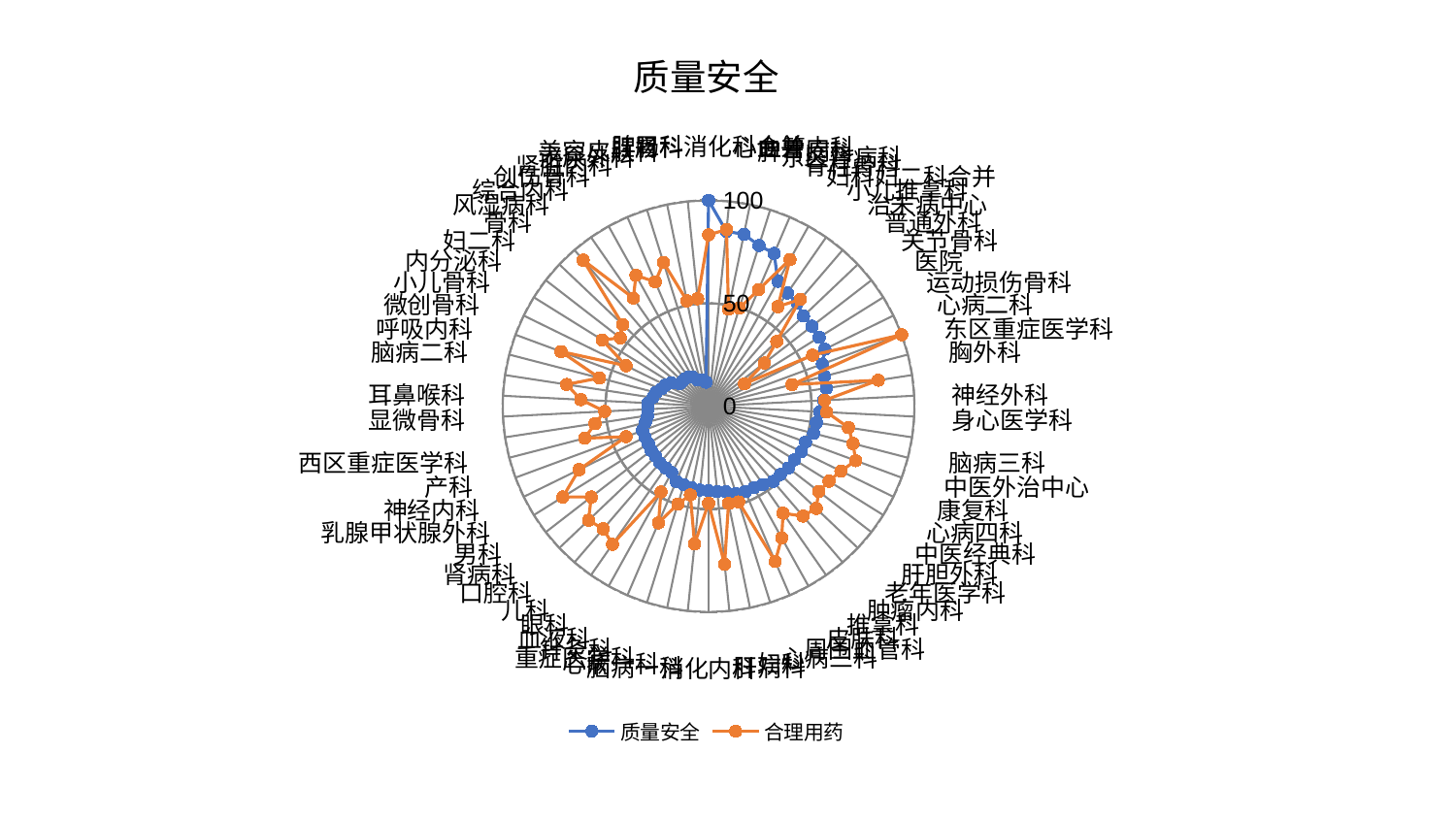

### Chart: 质量安全

| Category | 质量安全 | 合理用药 |
|---|---|---|
| 脾胃科消化科合并 | 100.00000000000001 | 83.24247478764082 |
| 心血管内科 | 85.3836115186383 | 86.26295643809767 |
| 脾胃病科 | 85.25173819728792 | 48.06276042119566 |
| 东区肾病科 | 81.84457571977202 | 49.918664524462905 |
| 脊柱骨科 | 80.76516959676731 | 61.53942112661423 |
| 妇科妇二科合并 | 69.43500524573524 | 81.49957516874146 |
| 小儿推拿科 | 67.00543141423947 | 58.95578729521334 |
| 治未病中心 | 66.09290024718126 | 68.37849127025083 |
| 普通外科 | 63.61495889520884 | 45.70123081320136 |
| 关节骨科 | 63.49988996850636 | 34.236327905385835 |
| 医院 | 63.31292349723919 | 20.50322879598319 |
| 运动损伤骨科 | 62.89075418915534 | 56.33762751786892 |
| 心病二科 | 58.93872473961447 | 100.0 |
| 东区重症医学科 | 58.1178224431748 | 41.881396877625896 |
| 胸外科 | 57.88740435489755 | 83.39445335795452 |
| 神经外科 | 55.872645390230176 | 56.48768211138221 |
| 身心医学科 | 54.08736005542333 | 57.42423981627283 |
| 脑病三科 | 52.95657403361119 | 68.73209546572186 |
| 中医外治中心 | 52.71042686892201 | 72.46948234292904 |
| 康复科 | 50.19280071862835 | 76.23713055160565 |
| 心病四科 | 50.147215933454255 | 71.56044919307904 |
| 中医经典科 | 49.185225911705245 | 68.92213853477615 |
| 肝胆外科 | 49.089748478241944 | 67.72336249259514 |
| 老年医学科 | 48.16347287207123 | 72.12645992867417 |
| 肿瘤内科 | 48.1546728305786 | 70.37099756886428 |
| 推拿科 | 46.37160158877645 | 63.39870367437566 |
| 皮肤科 | 45.3620069566152 | 73.18370016343876 |
| 周围血管科 | 45.22002024140738 | 82.1243323536282 |
| 心病三科 | 44.48875640565969 | 48.75514245260421 |
| 妇科 | 42.48451547586021 | 48.246497235987086 |
| 肝病科 | 41.64154669012274 | 77.18010188030875 |
| 消化内科 | 41.06646458201721 | 47.15980607508671 |
| 脑病一科 | 40.956247472255065 | 67.31898980718057 |
| 心病一科 | 40.46922979630225 | 44.00647207478053 |
| 重症医学科 | 40.08194613647822 | 49.799128769173166 |
| 针灸科 | 39.793578844786964 | 61.67286146442394 |
| 血液科 | 36.93149012264055 | 47.67595919623017 |
| 眼科 | 36.51685924252685 | 81.74261995596814 |
| 儿科 | 36.28780836230111 | 78.58384318543494 |
| 口腔科 | 35.38441657730633 | 80.45842009575651 |
| 肾病科 | 35.23971541790947 | 72.0793859919874 |
| 男科 | 34.46343471184257 | 83.41273241893731 |
| 乳腺甲状腺外科 | 34.31490041474065 | 70.09644188079943 |
| 神经内科 | 34.238949833233676 | 42.744125218755606 |
| 产科 | 31.75269181990158 | 62.16233583205823 |
| 西区重症医学科 | 30.00040573936189 | 55.78513883751342 |
| 显微骨科 | 29.61467620967902 | 50.483134731749324 |
| 耳鼻喉科 | 29.422199373736515 | 62.13339274576541 |
| 脑病二科 | 27.3772259911638 | 69.78996334290954 |
| 呼吸内科 | 26.366525326192836 | 54.70418394253265 |
| 微创骨科 | 24.312139600676947 | 76.45522595158026 |
| 小儿骨科 | 23.254100976744116 | 44.68053101135186 |
| 内分泌科 | 21.46021560065432 | 60.89119727820544 |
| 妇二科 | 17.85964157059418 | 54.23902626437738 |
| 骨科 | 17.63417882291128 | 57.478434843174284 |
| 风湿病科 | 17.602087486439668 | 93.53818853037417 |
| 综合内科 | 17.135064778175746 | 63.97965441267774 |
| 创伤骨科 | 16.31710142748561 | 72.73617565320754 |
| 肾脏内科 | 13.88162352152187 | 65.7352084097145 |
| 泌尿外科 | 13.448501665566095 | 73.15766096273913 |
| 美容皮肤科 | 12.922306131360937 | 52.2371475318418 |
| 肛肠科 | 11.711925507725354 | 52.482809704256724 |
6